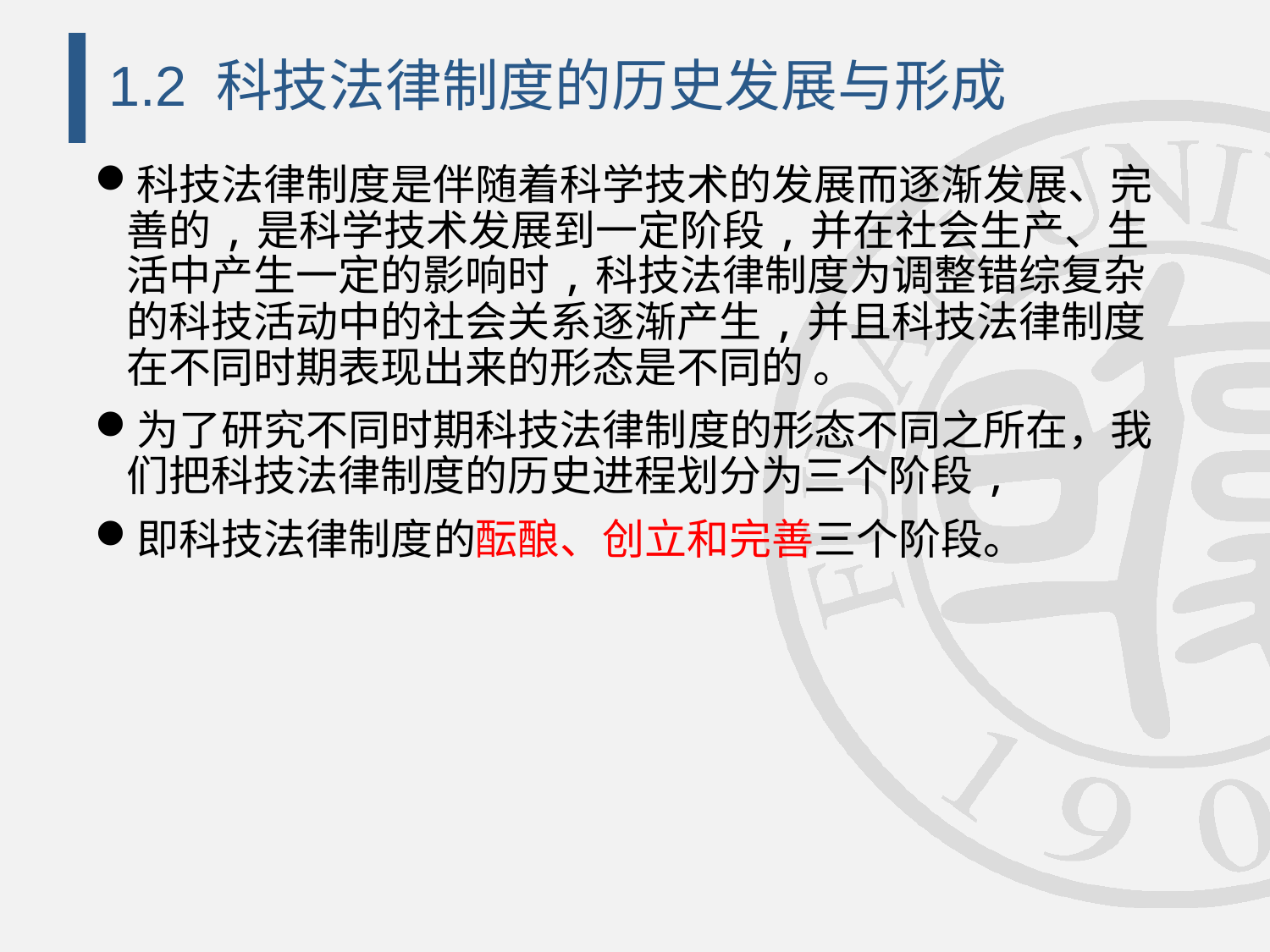

# 1.2 科技法律制度的历史发展与形成
科技法律制度是伴随着科学技术的发展而逐渐发展、完善的,是科学技术发展到一定阶段,并在社会生产、生活中产生一定的影响时,科技法律制度为调整错综复杂的科技活动中的社会关系逐渐产生,并且科技法律制度在不同时期表现出来的形态是不同的 。
为了研究不同时期科技法律制度的形态不同之所在，我们把科技法律制度的历史进程划分为三个阶段,
即科技法律制度的酝酿、创立和完善三个阶段。